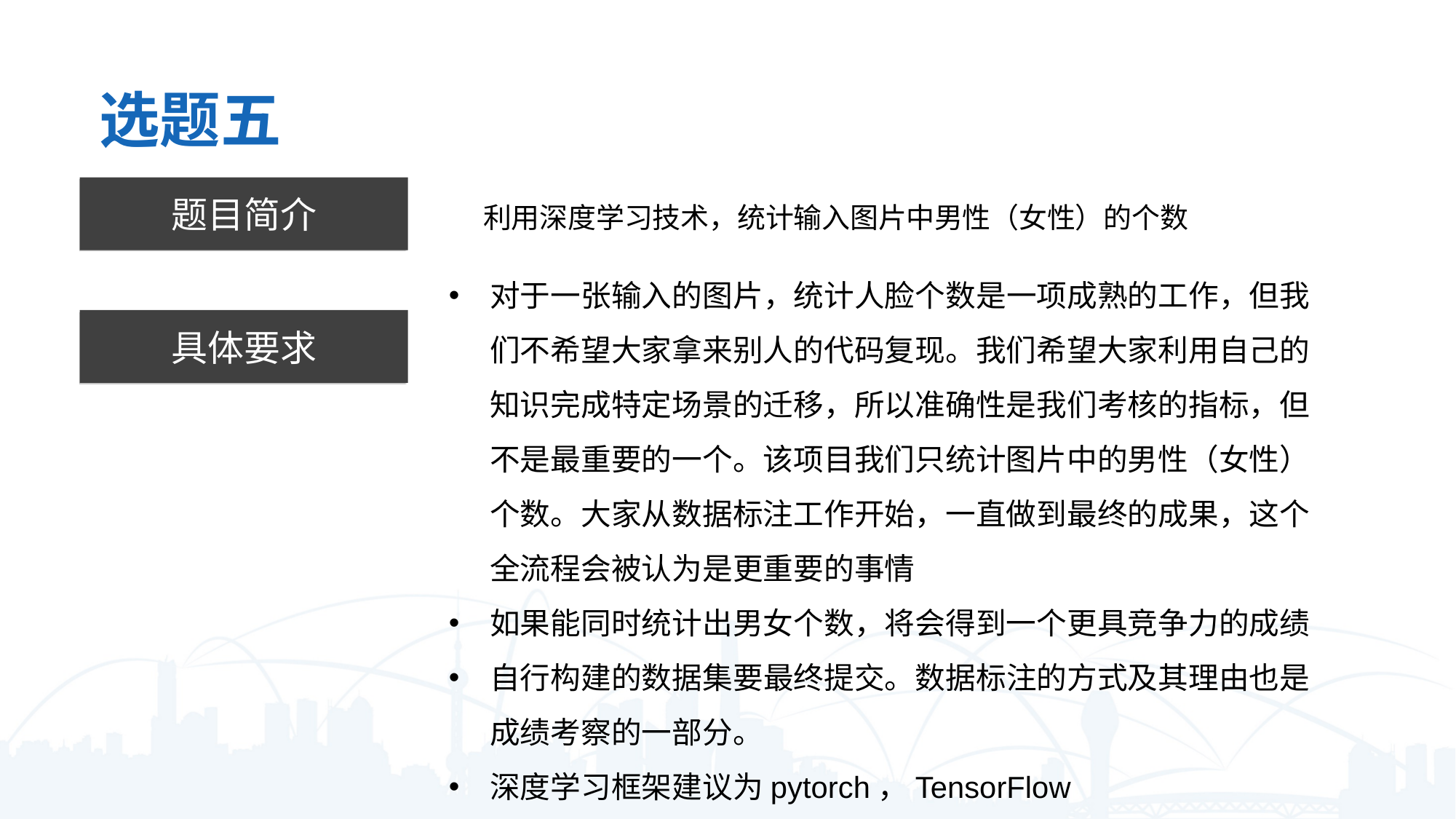

选题五
题目简介
利用深度学习技术，统计输入图片中男性（女性）的个数
对于一张输入的图片，统计人脸个数是一项成熟的工作，但我们不希望大家拿来别人的代码复现。我们希望大家利用自己的知识完成特定场景的迁移，所以准确性是我们考核的指标，但不是最重要的一个。该项目我们只统计图片中的男性（女性）个数。大家从数据标注工作开始，一直做到最终的成果，这个全流程会被认为是更重要的事情
如果能同时统计出男女个数，将会得到一个更具竞争力的成绩
自行构建的数据集要最终提交。数据标注的方式及其理由也是成绩考察的一部分。
深度学习框架建议为pytorch，TensorFlow

具体要求